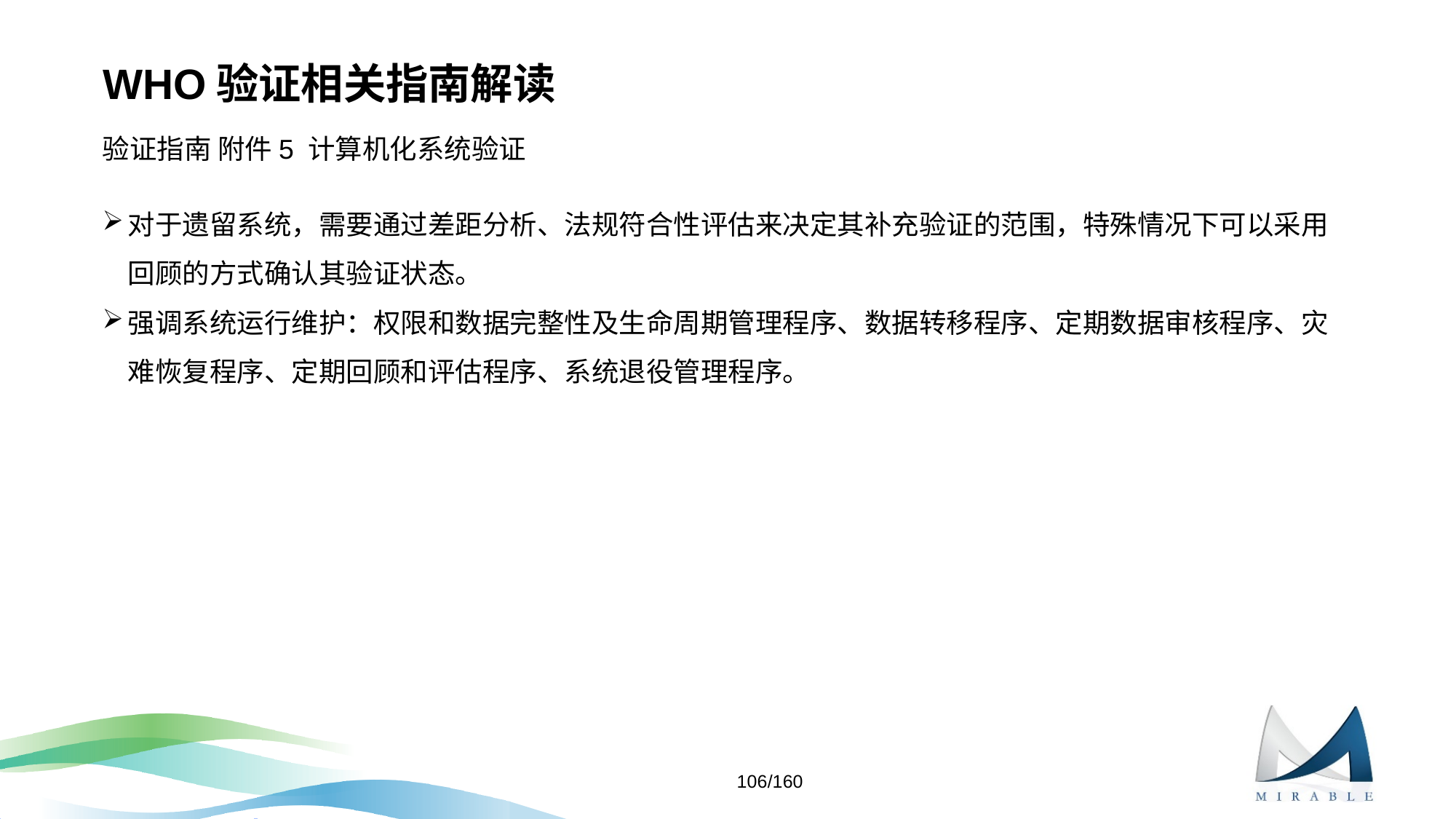

# WHO验证相关指南解读
验证指南 附件5 计算机化系统验证
对于遗留系统，需要通过差距分析、法规符合性评估来决定其补充验证的范围，特殊情况下可以采用回顾的方式确认其验证状态。
强调系统运行维护：权限和数据完整性及生命周期管理程序、数据转移程序、定期数据审核程序、灾难恢复程序、定期回顾和评估程序、系统退役管理程序。
106/160